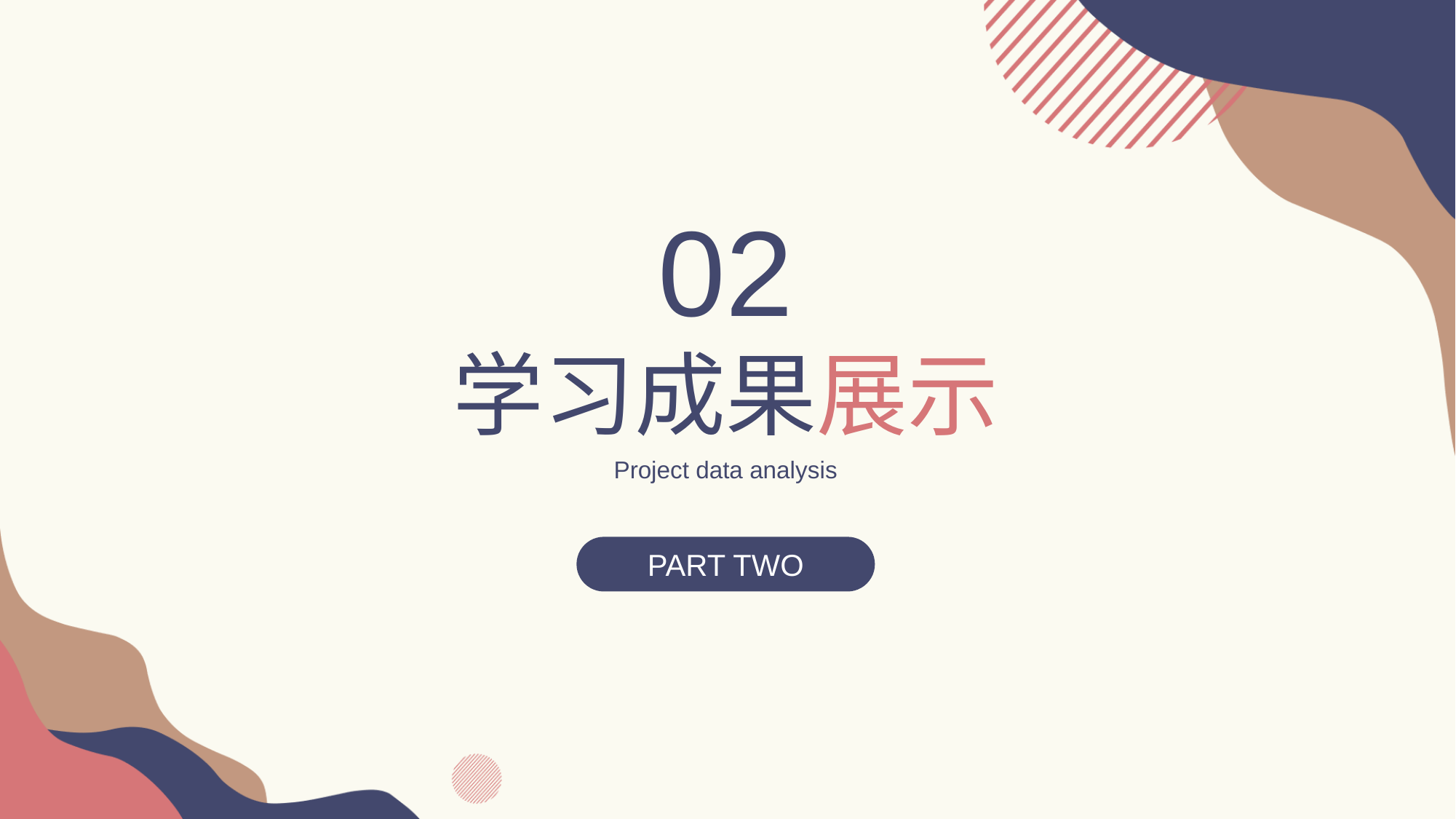

02
学习成果展示
Project data analysis
PART TWO